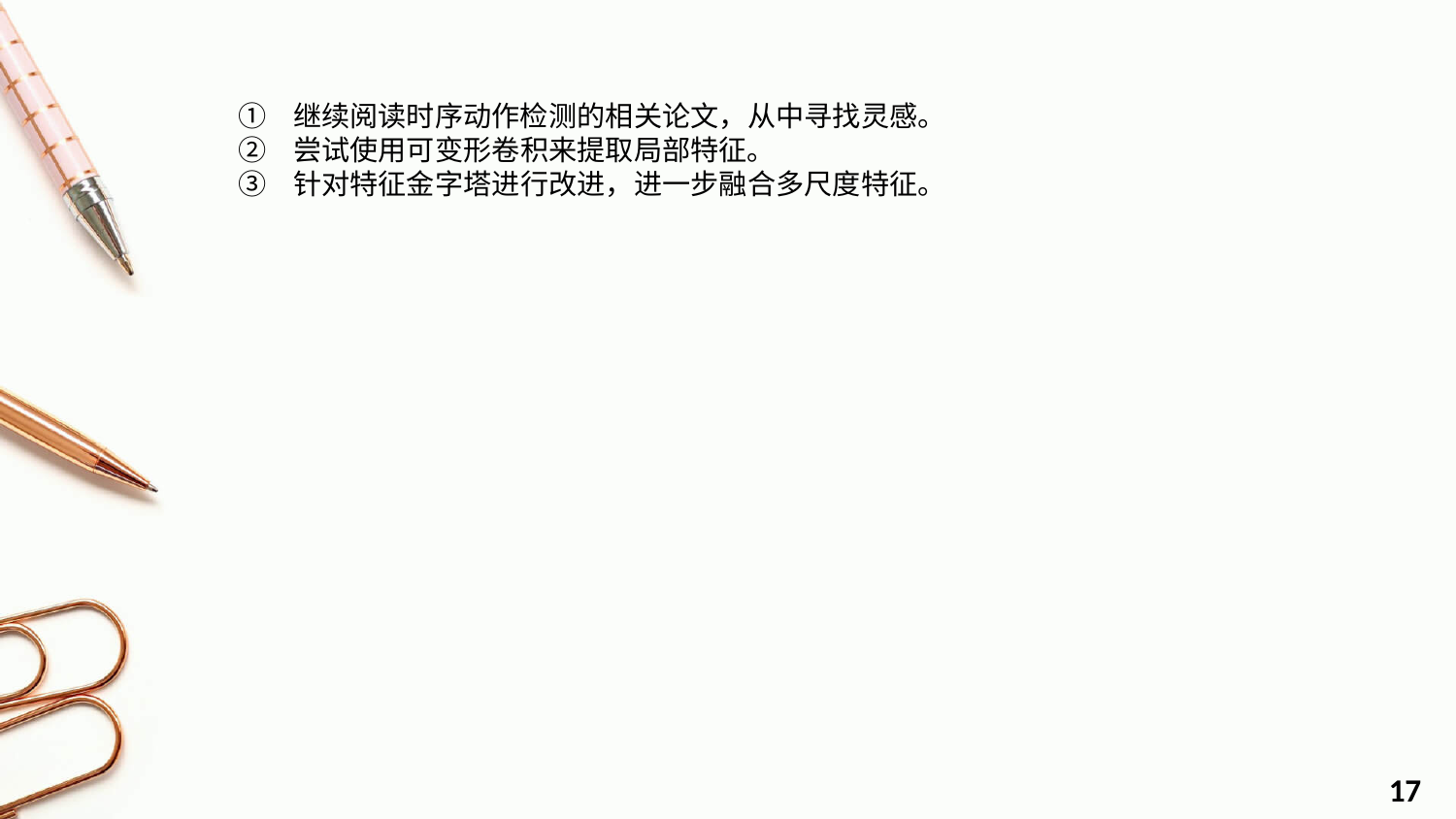

继续阅读时序动作检测的相关论文，从中寻找灵感。
尝试使用可变形卷积来提取局部特征。
针对特征金字塔进行改进，进一步融合多尺度特征。
17